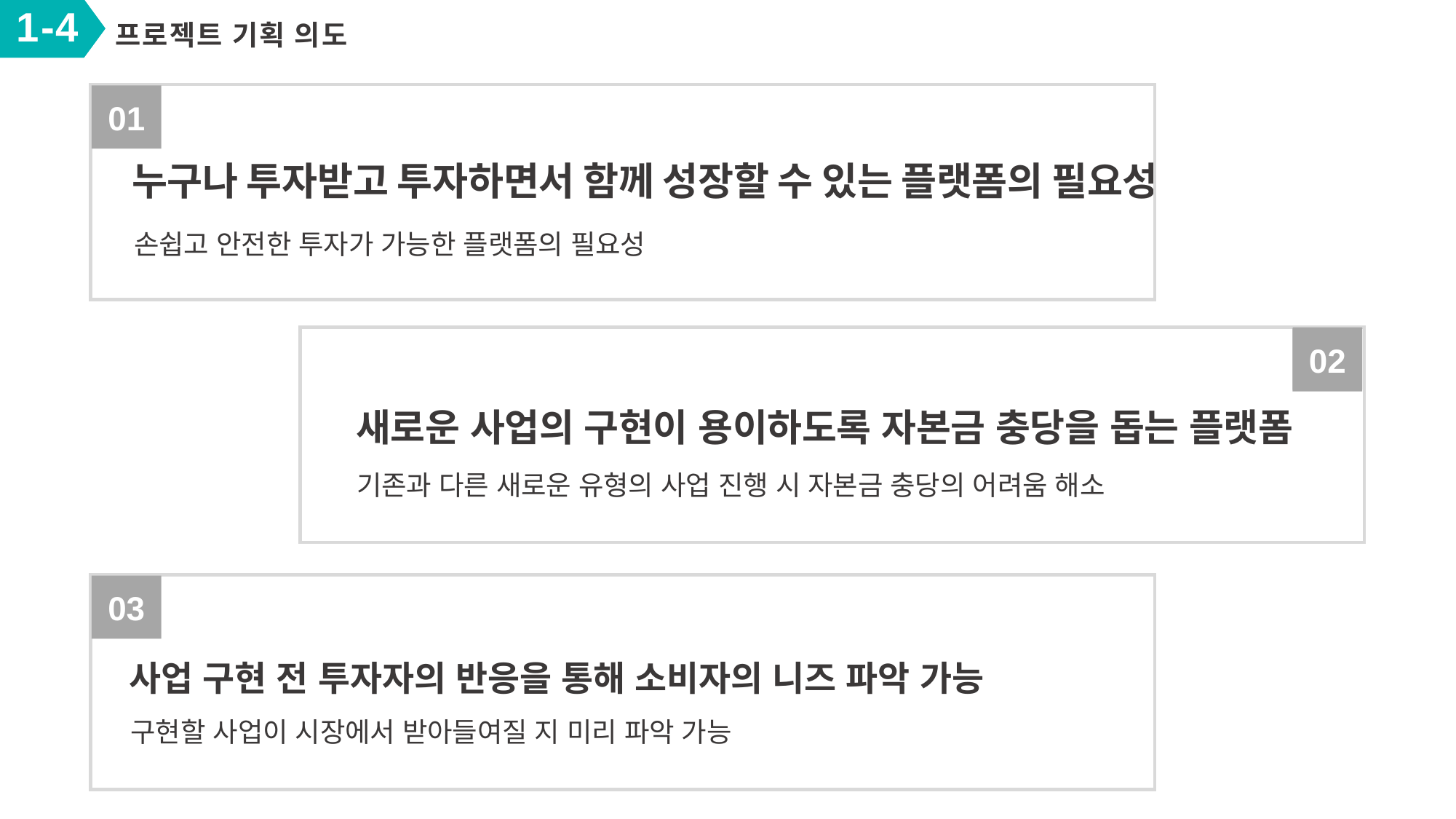

1-4

프로젝트 기획 의도

01
누구나 투자받고 투자하면서 함께 성장할 수 있는 플랫폼의 필요성

손쉽고 안전한 투자가 가능한 플랫폼의 필요성

02
02
새로운 사업의 구현이 용이하도록 자본금 충당을 돕는 플랫폼
기존과 다른 새로운 유형의 사업 진행 시 자본금 충당의 어려움 해소

03
사업 구현 전 투자자의 반응을 통해 소비자의 니즈 파악 가능
구현할 사업이 시장에서 받아들여질 지 미리 파악 가능